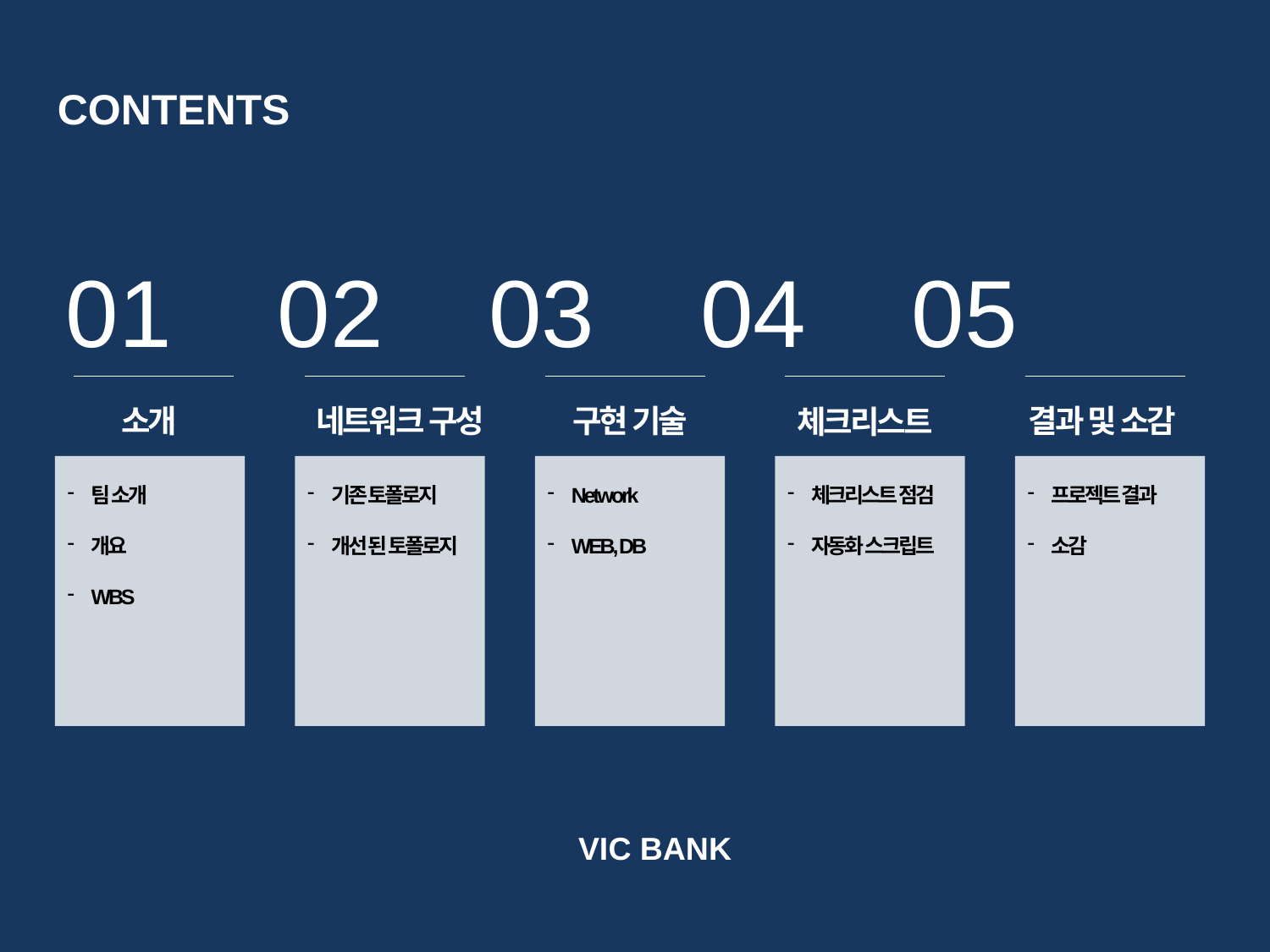

CONTENTS
01    02    03    04    05
소개
네트워크 구성
구현 기술
결과 및 소감
체크리스트

Network

WEB, DB

팀 소개

개요

WBS
기존 토폴로지

개선 된 토폴로지

체크리스트 점검

자동화 스크립트
프로젝트 결과

소감
VIC BANK